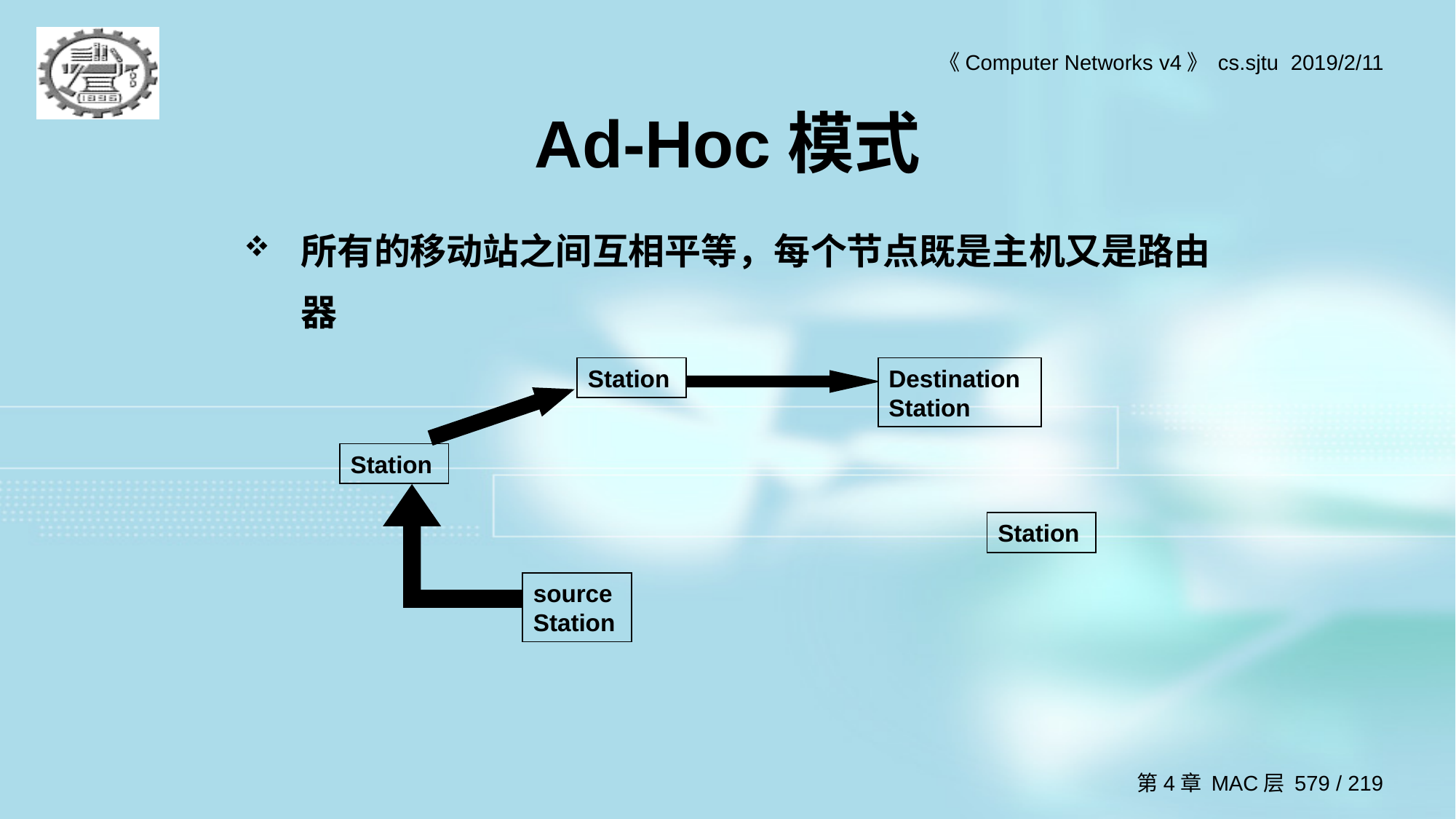

# Ad-Hoc模式
所有的移动站之间互相平等，每个节点既是主机又是路由器
Destination Station
Station

Station

Station
sourceStation